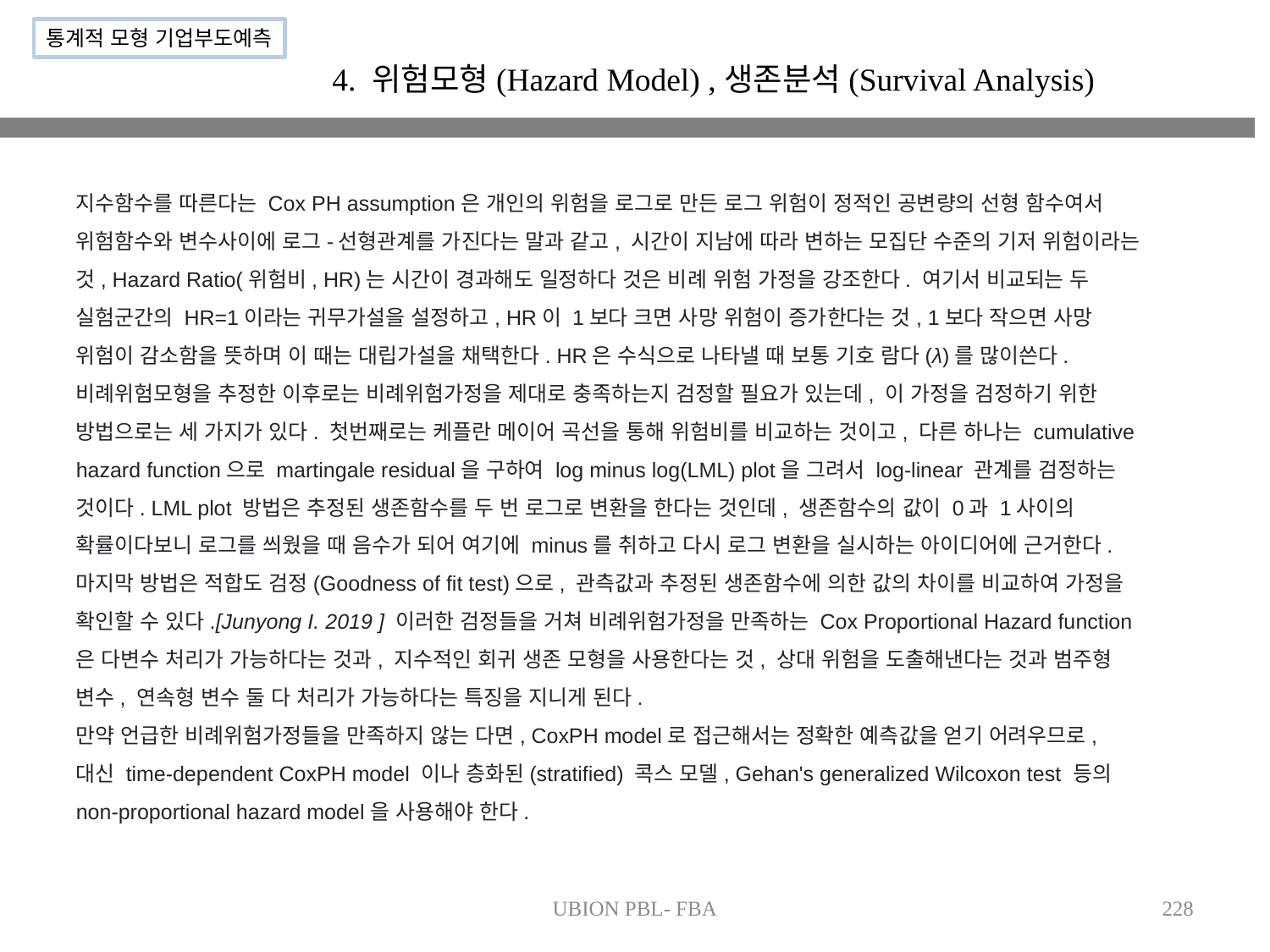

통계적 모형 기업부도예측

4. 위험모형(Hazard Model) ,생존분석(Survival Analysis)

지수함수를 따른다는 Cox PH assumption은 개인의 위험을 로그로 만든 로그 위험이 정적인 공변량의 선형 함수여서 위험함수와 변수사이에 로그-선형관계를 가진다는 말과 같고, 시간이 지남에 따라 변하는 모집단 수준의 기저 위험이라는 것, Hazard Ratio(위험비, HR)는 시간이 경과해도 일정하다 것은 비례 위험 가정을 강조한다. 여기서 비교되는 두 실험군간의 HR=1이라는 귀무가설을 설정하고, HR이 1보다 크면 사망 위험이 증가한다는 것, 1보다 작으면 사망 위험이 감소함을 뜻하며 이 때는 대립가설을 채택한다. HR은 수식으로 나타낼 때 보통 기호 람다(λ)를 많이쓴다.
비례위험모형을 추정한 이후로는 비례위험가정을 제대로 충족하는지 검정할 필요가 있는데, 이 가정을 검정하기 위한 방법으로는 세 가지가 있다. 첫번째로는 케플란 메이어 곡선을 통해 위험비를 비교하는 것이고, 다른 하나는 cumulative hazard function으로 martingale residual을 구하여 log minus log(LML) plot을 그려서 log-linear 관계를 검정하는 것이다. LML plot 방법은 추정된 생존함수를 두 번 로그로 변환을 한다는 것인데, 생존함수의 값이 0과 1사이의 확률이다보니 로그를 씌웠을 때 음수가 되어 여기에 minus를 취하고 다시 로그 변환을 실시하는 아이디어에 근거한다. 마지막 방법은 적합도 검정(Goodness of fit test)으로, 관측값과 추정된 생존함수에 의한 값의 차이를 비교하여 가정을 확인할 수 있다.[Junyong I. 2019 ] 이러한 검정들을 거쳐 비례위험가정을 만족하는 Cox Proportional Hazard function은 다변수 처리가 가능하다는 것과, 지수적인 회귀 생존 모형을 사용한다는 것, 상대 위험을 도출해낸다는 것과 범주형 변수, 연속형 변수 둘 다 처리가 가능하다는 특징을 지니게 된다.
만약 언급한 비례위험가정들을 만족하지 않는 다면, CoxPH model로 접근해서는 정확한 예측값을 얻기 어려우므로, 대신 time-dependent CoxPH model 이나 층화된(stratified) 콕스 모델, Gehan's generalized Wilcoxon test 등의 non-proportional hazard model을 사용해야 한다.
UBION PBL- FBA
228